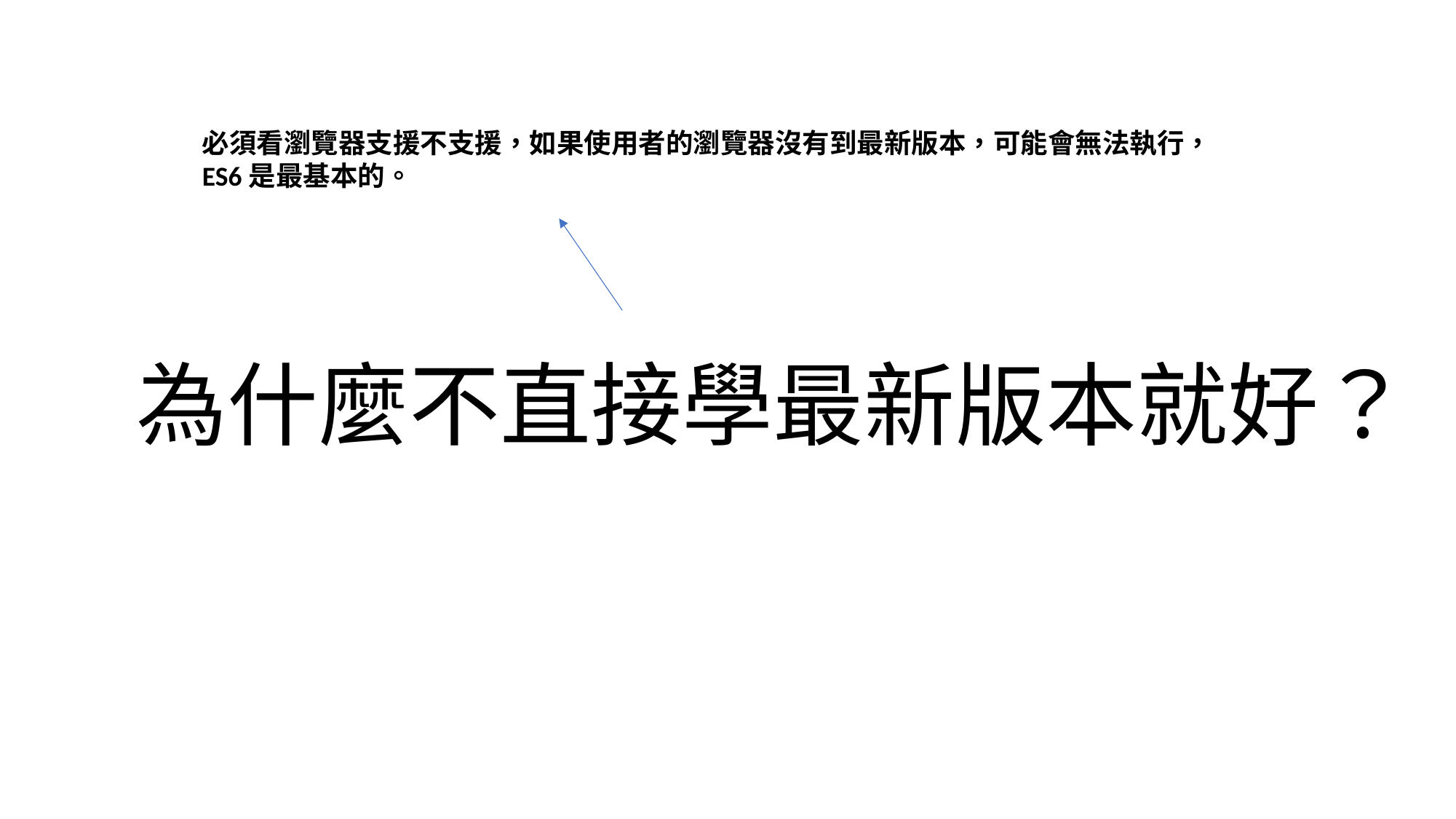

必須看瀏覽器支援不支援，如果使用者的瀏覽器沒有到最新版本，可能會無法執行，ES6是最基本的。
# 為什麼不直接學最新版本就好？